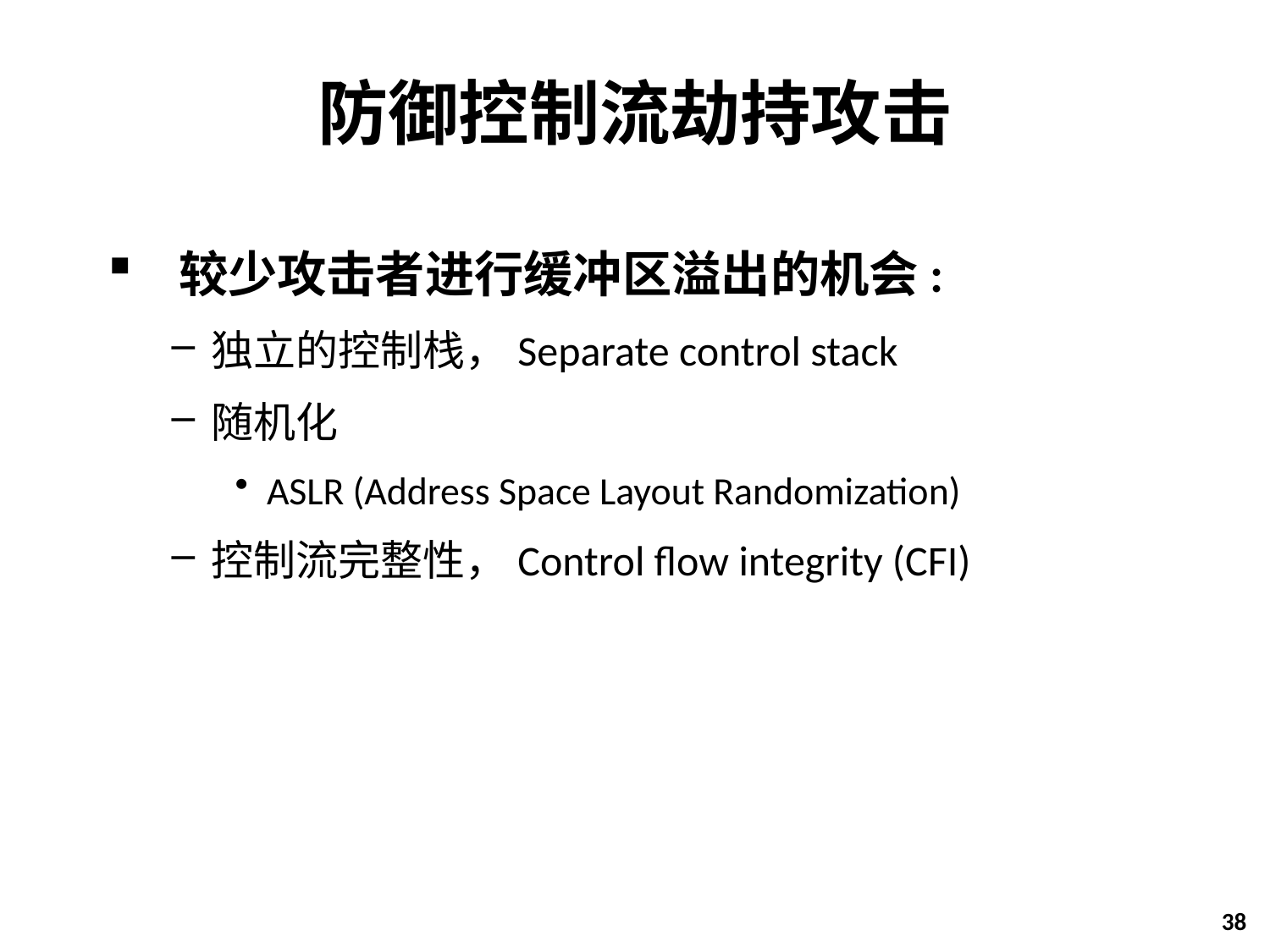

# 防御控制流劫持攻击
 较少攻击者进行缓冲区溢出的机会:
独立的控制栈，Separate control stack
随机化
ASLR (Address Space Layout Randomization)
控制流完整性，Control flow integrity (CFI)
38